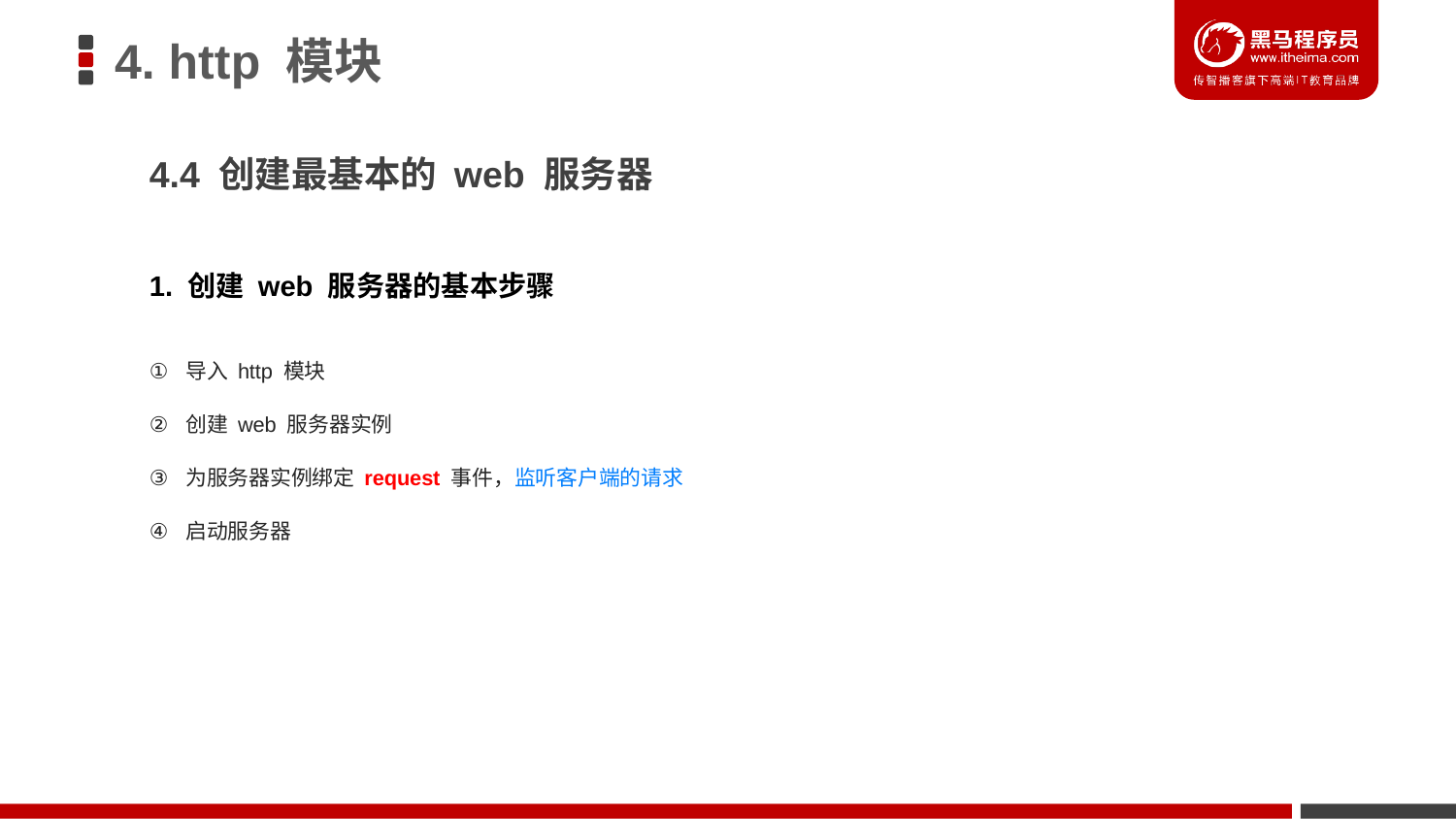

# 4. http 模块
4.4 创建最基本的 web 服务器
1. 创建 web 服务器的基本步骤
导入 http 模块
创建 web 服务器实例
为服务器实例绑定 request 事件，监听客户端的请求
启动服务器